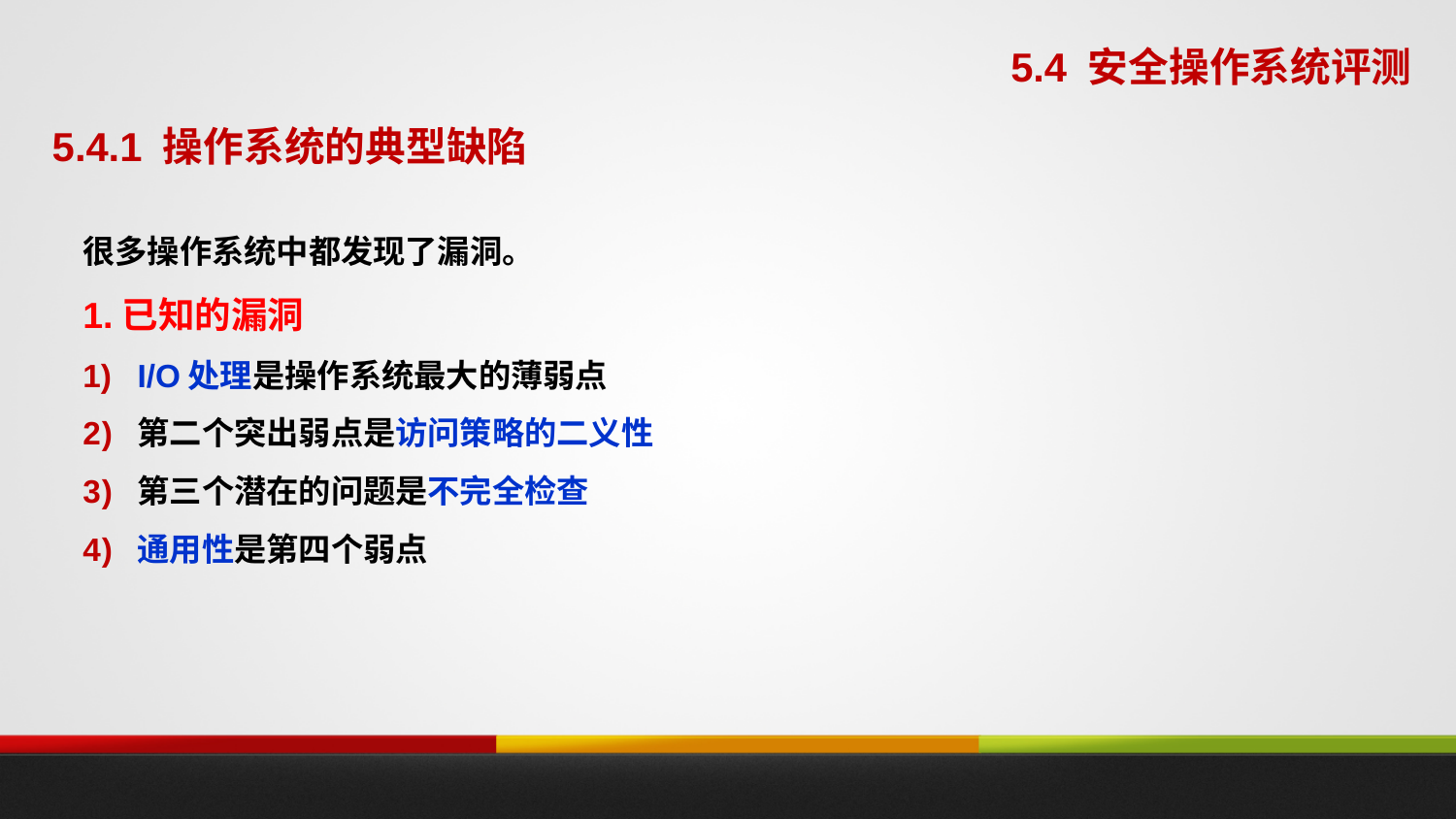

5.4 安全操作系统评测
5.4.1 操作系统的典型缺陷
很多操作系统中都发现了漏洞。
1.已知的漏洞
I/O处理是操作系统最大的薄弱点
第二个突出弱点是访问策略的二义性
第三个潜在的问题是不完全检查
通用性是第四个弱点